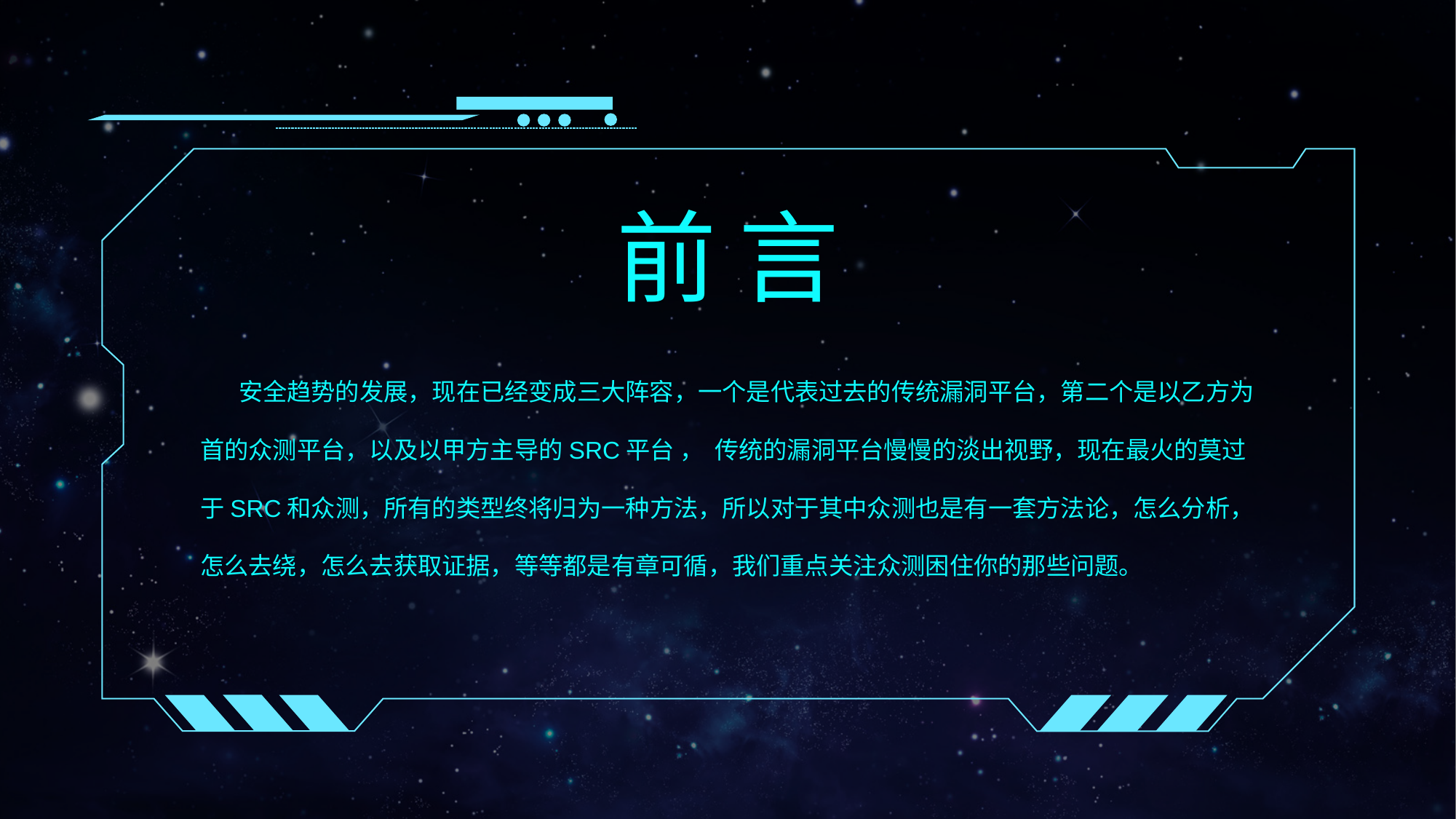

前 言
      安全趋势的发展，现在已经变成三大阵容，一个是代表过去的传统漏洞平台，第二个是以乙方为首的众测平台，以及以甲方主导的SRC平台 ，  传统的漏洞平台慢慢的淡出视野，现在最火的莫过于SRC和众测，所有的类型终将归为一种方法，所以对于其中众测也是有一套方法论，怎么分析，怎么去绕，怎么去获取证据，等等都是有章可循，我们重点关注众测困住你的那些问题。